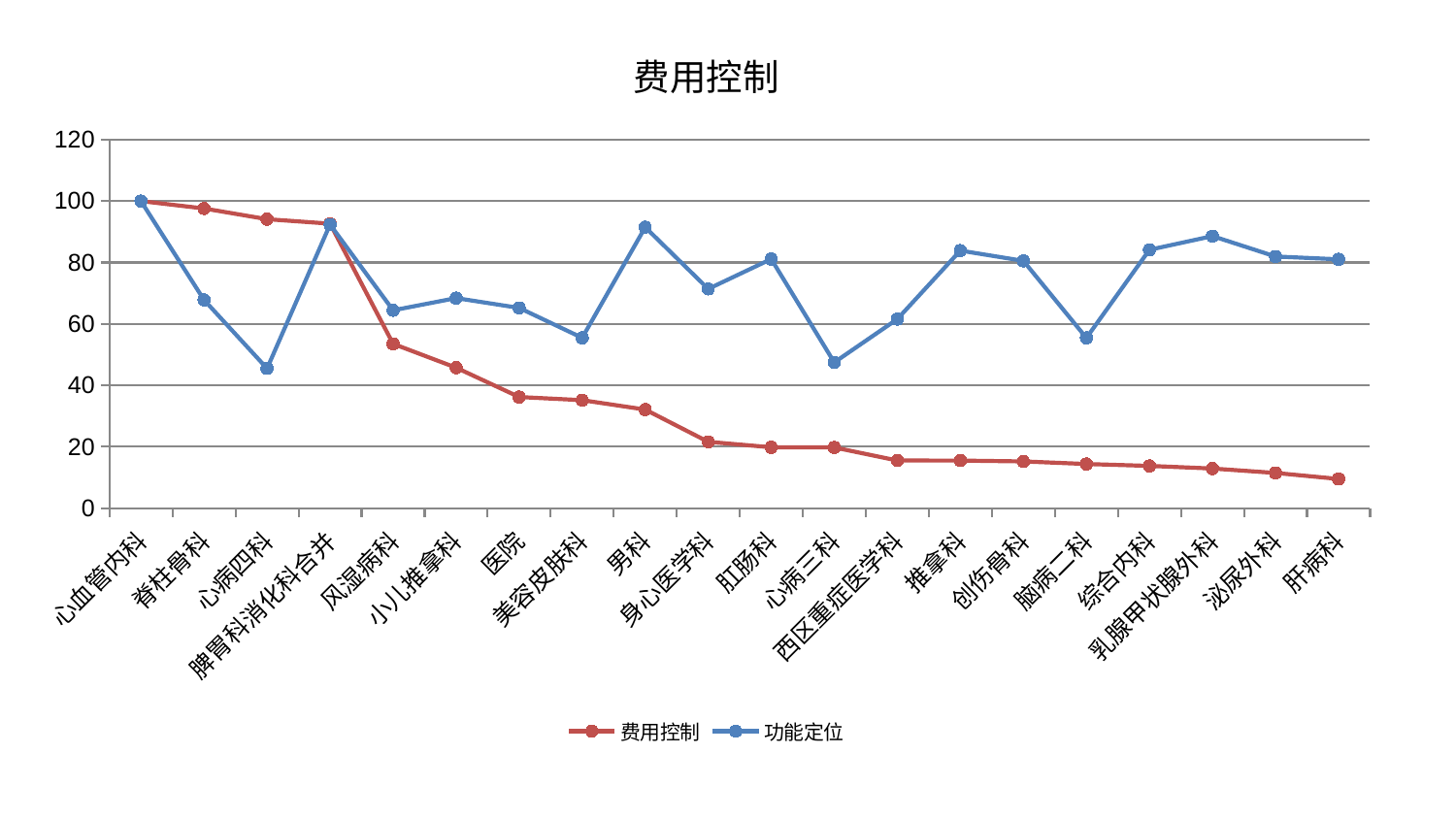

### Chart: 费用控制

| Category | 费用控制 | 功能定位 |
|---|---|---|
| 心血管内科 | 100.0 | 100.0 |
| 脊柱骨科 | 97.58945576912986 | 67.84371328662807 |
| 心病四科 | 94.10235391897493 | 45.52475183557194 |
| 脾胃科消化科合并 | 92.65609167197935 | 92.3746306906389 |
| 风湿病科 | 53.543808421252486 | 64.45250457714204 |
| 小儿推拿科 | 45.77909678467999 | 68.41470474780634 |
| 医院 | 36.20539077502373 | 65.23992355176058 |
| 美容皮肤科 | 35.17886545482832 | 55.488531168131715 |
| 男科 | 32.12618830637528 | 91.49262995513661 |
| 身心医学科 | 21.632134868016237 | 71.40995302706847 |
| 肛肠科 | 19.845417710631427 | 81.13429302772376 |
| 心病三科 | 19.800475751513872 | 47.48895476532149 |
| 西区重症医学科 | 15.550864024169766 | 61.578334890920395 |
| 推拿科 | 15.527116880309183 | 83.88363437525817 |
| 创伤骨科 | 15.240531251075828 | 80.54209105983817 |
| 脑病二科 | 14.407200848068255 | 55.46780830838314 |
| 综合内科 | 13.783479216155625 | 84.1361398185474 |
| 乳腺甲状腺外科 | 12.930167061699375 | 88.5971818128245 |
| 泌尿外科 | 11.494646857456733 | 81.96522307316519 |
| 肝病科 | 9.541247235546546 | 81.05442989459449 |
240